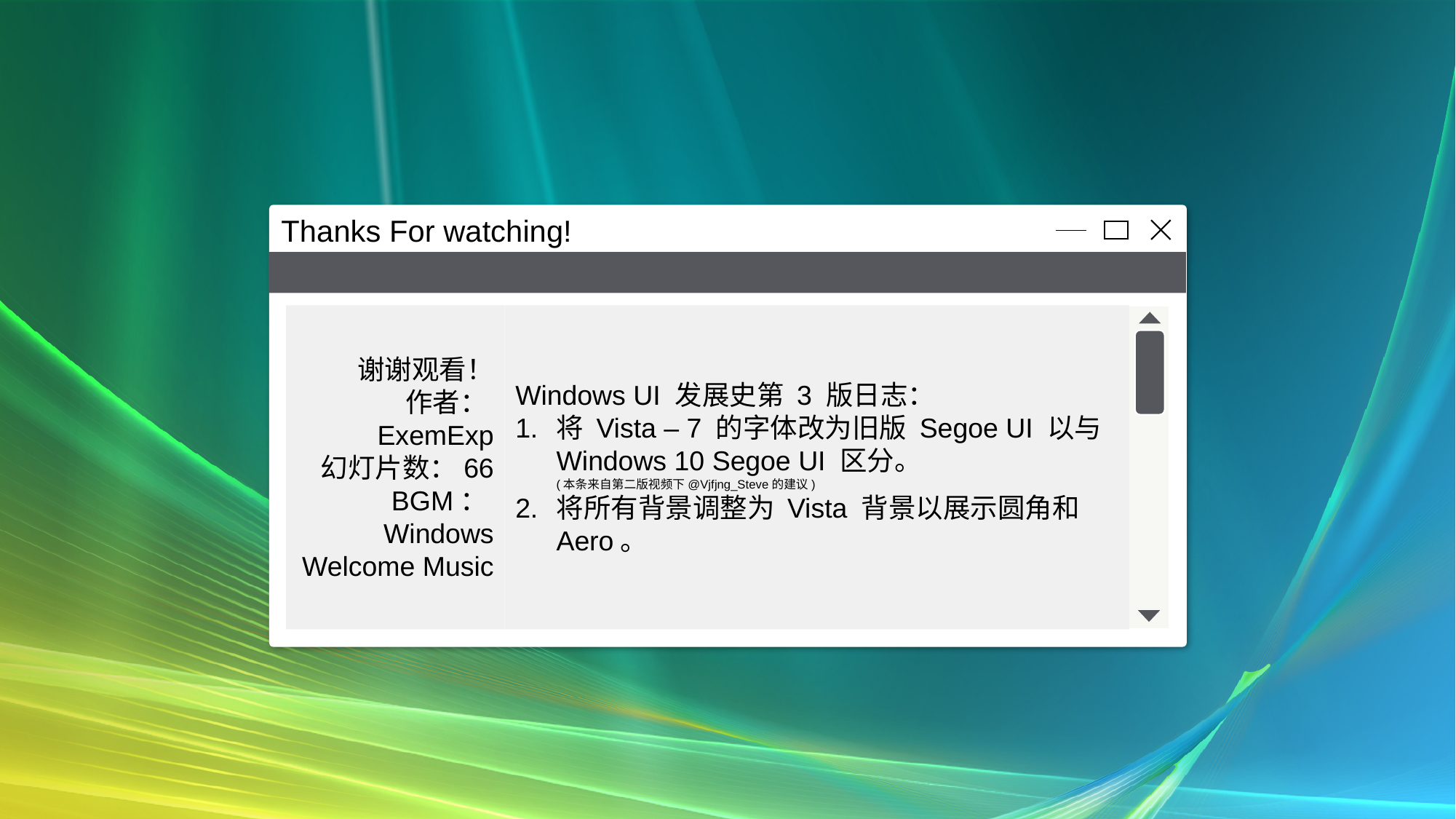

Thanks For watching!

谢谢观看！
作者：ExemExp
幻灯片数：66
BGM：Windows Welcome Music
Windows UI 发展史第 3 版日志：
将 Vista – 7 的字体改为旧版 Segoe UI 以与 Windows 10 Segoe UI 区分。                                (本条来自第二版视频下@Vjfjng_Steve的建议)
将所有背景调整为 Vista 背景以展示圆角和 Aero。